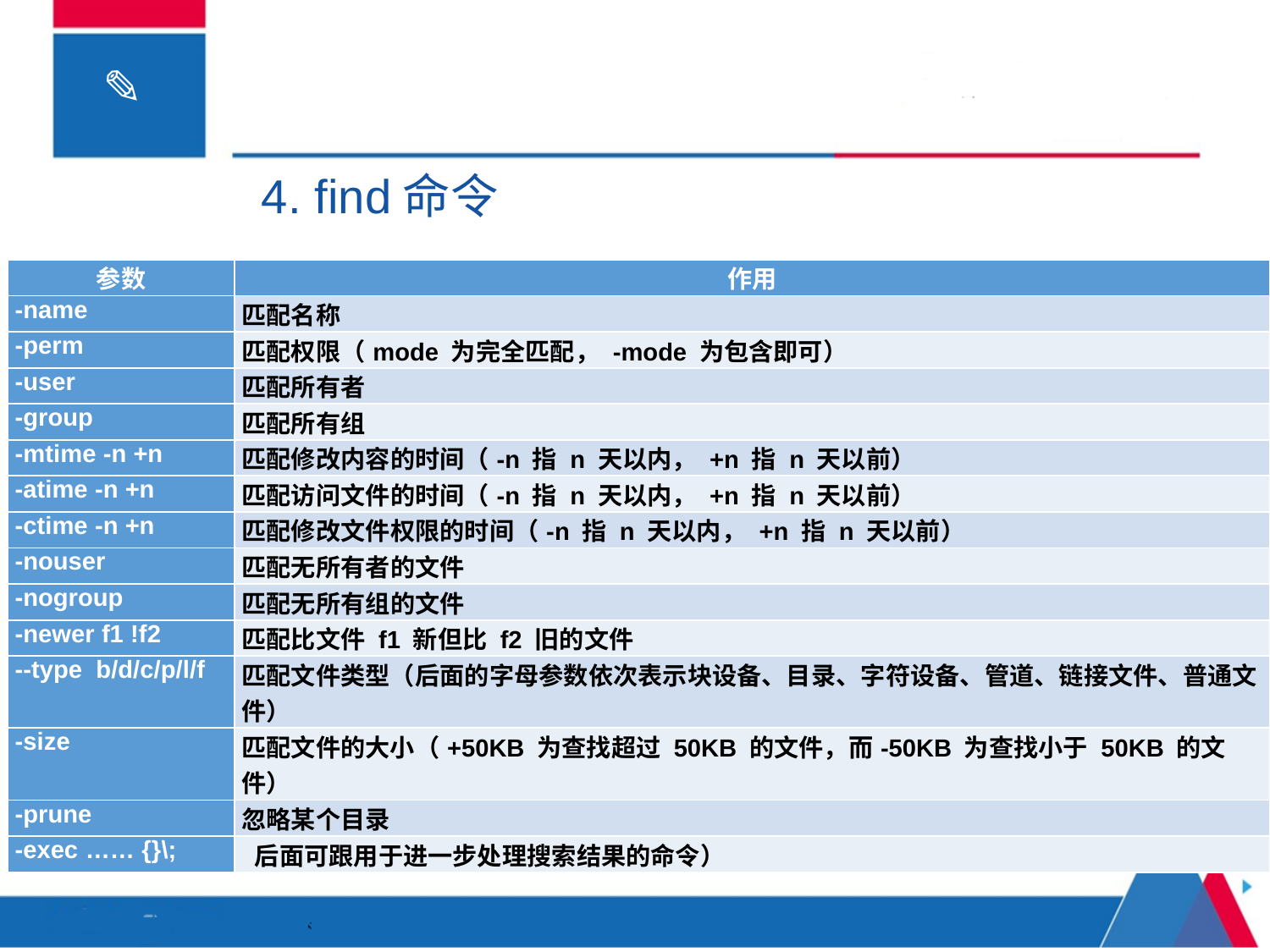

4. find命令
| 参数 | 作用 |
| --- | --- |
| -name | 匹配名称 |
| -perm | 匹配权限（mode 为完全匹配， -mode 为包含即可） |
| -user | 匹配所有者 |
| -group | 匹配所有组 |
| -mtime -n +n | 匹配修改内容的时间（-n 指 n 天以内， +n 指 n 天以前） |
| -atime -n +n | 匹配访问文件的时间（-n 指 n 天以内， +n 指 n 天以前） |
| -ctime -n +n | 匹配修改文件权限的时间（-n 指 n 天以内， +n 指 n 天以前） |
| -nouser | 匹配无所有者的文件 |
| -nogroup | 匹配无所有组的文件 |
| -newer f1 !f2 | 匹配比文件 f1 新但比 f2 旧的文件 |
| --type b/d/c/p/l/f | 匹配文件类型（后面的字母参数依次表示块设备、目录、字符设备、管道、链接文件、普通文件） |
| -size | 匹配文件的大小（+50KB 为查找超过 50KB 的文件，而-50KB 为查找小于 50KB 的文件） |
| -prune | 忽略某个目录 |
| -exec …… {}\; | 后面可跟用于进一步处理搜索结果的命令） |